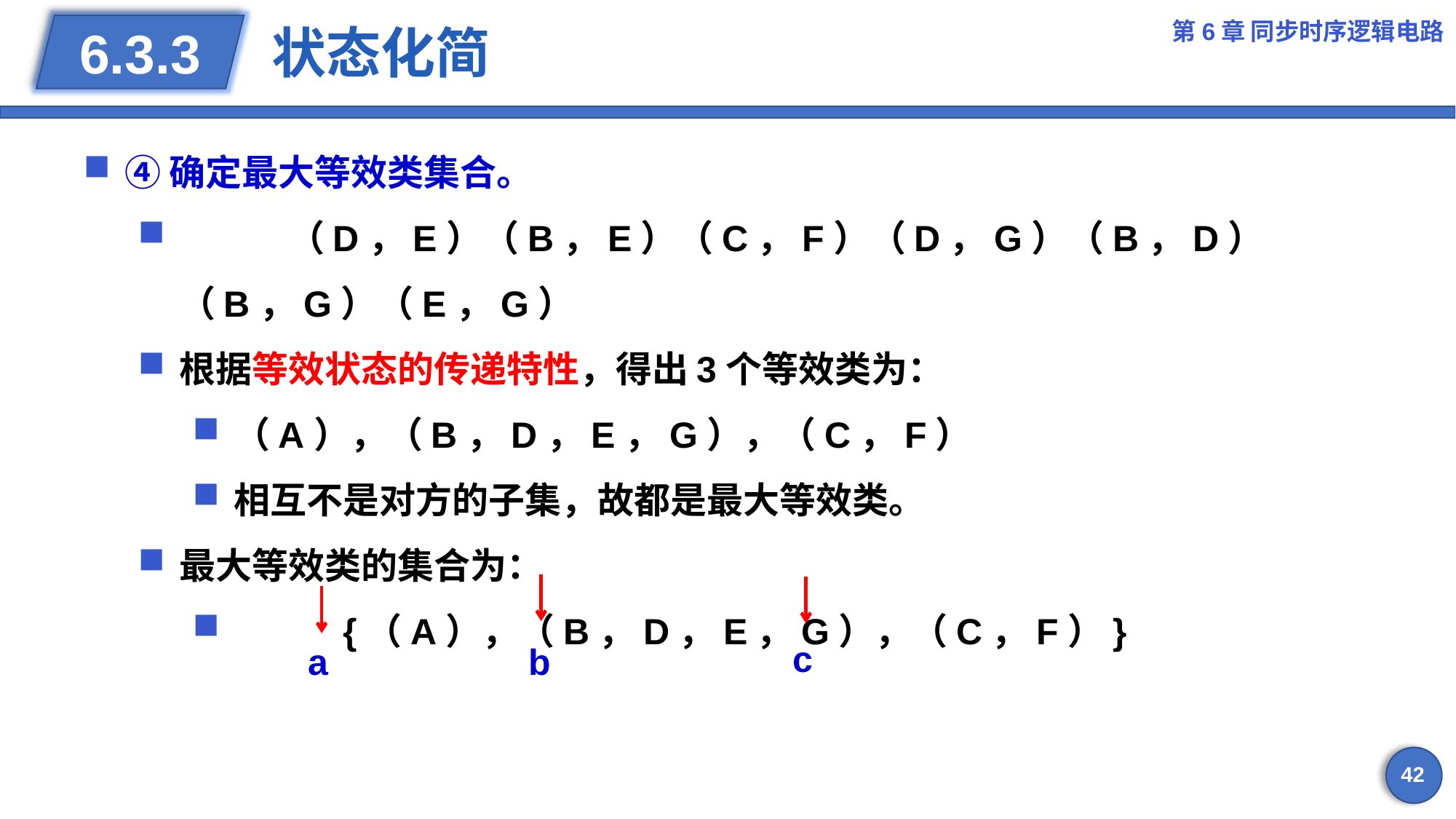

第6章 同步时序逻辑电路
# 状态化简
6.3.3
④确定最大等效类集合。
	（D，E）（B，E）（C，F）（D，G）（B，D）（B，G）（E，G）
根据等效状态的传递特性，得出3个等效类为：
（A），（B，D，E，G），（C，F）
相互不是对方的子集，故都是最大等效类。
最大等效类的集合为：
	{（A），（B，D，E，G），（C，F）}
c
b
a
42